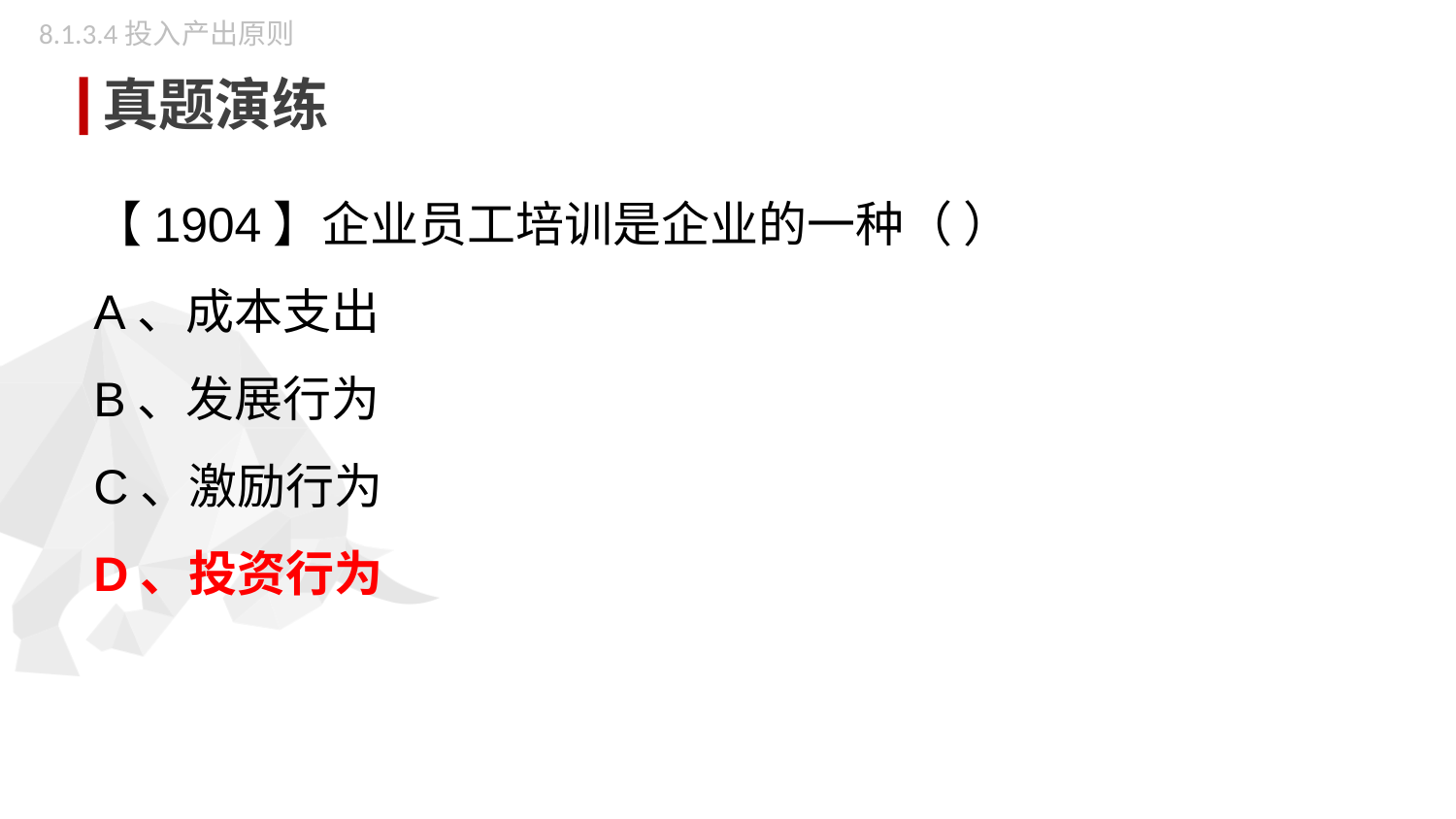

8.1.3.4投入产出原则

真题演练
【1904】企业员工培训是企业的一种（ ）
A、成本支出
B、发展行为
C、激励行为
D、投资行为